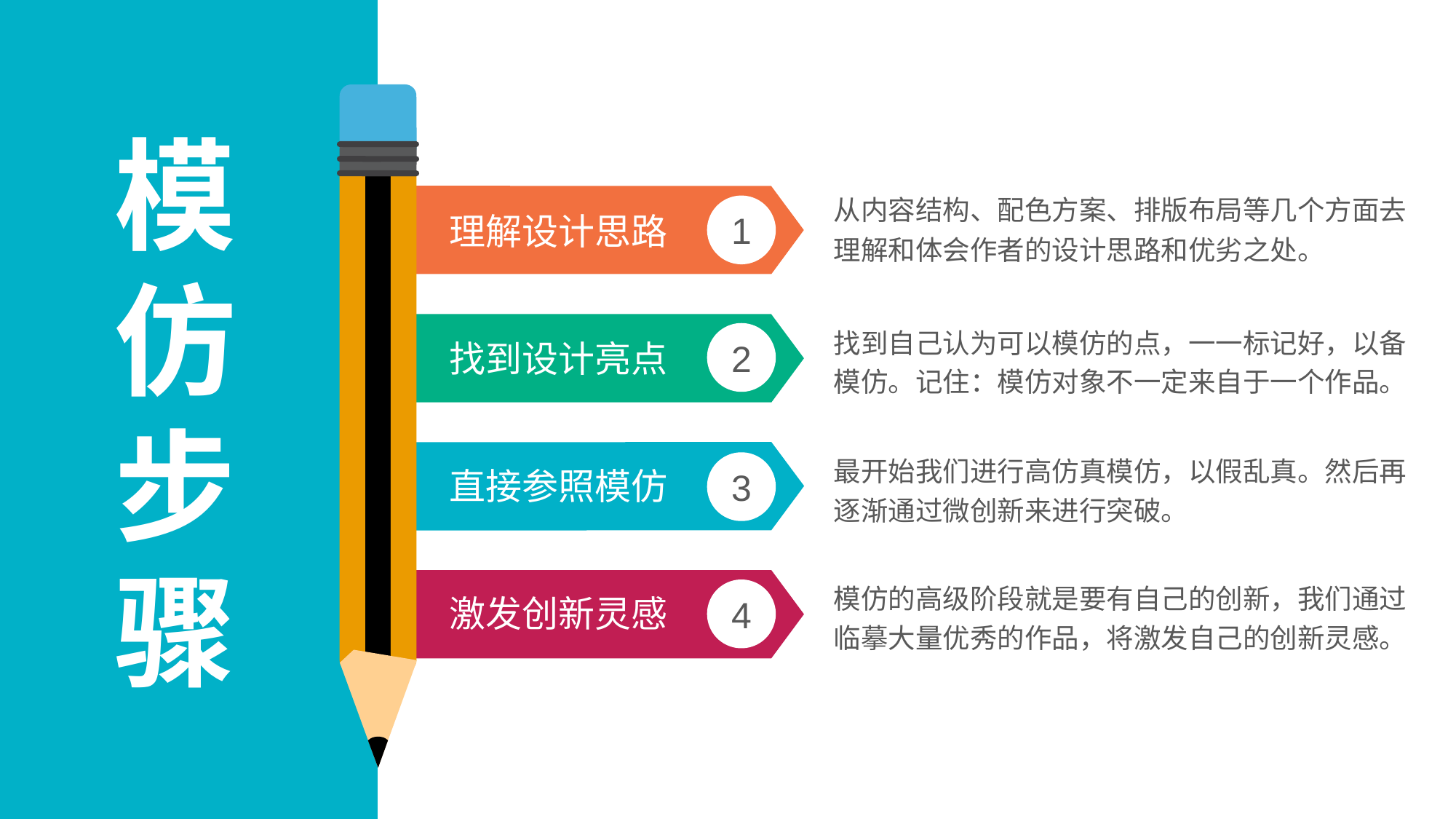

1

2

3
4

模
仿
步
骤
从内容结构、配色方案、排版布局等几个方面去理解和体会作者的设计思路和优劣之处。
理解设计思路
找到自己认为可以模仿的点，一一标记好，以备模仿。记住：模仿对象不一定来自于一个作品。
找到设计亮点
最开始我们进行高仿真模仿，以假乱真。然后再逐渐通过微创新来进行突破。
直接参照模仿
模仿的高级阶段就是要有自己的创新，我们通过临摹大量优秀的作品，将激发自己的创新灵感。
激发创新灵感